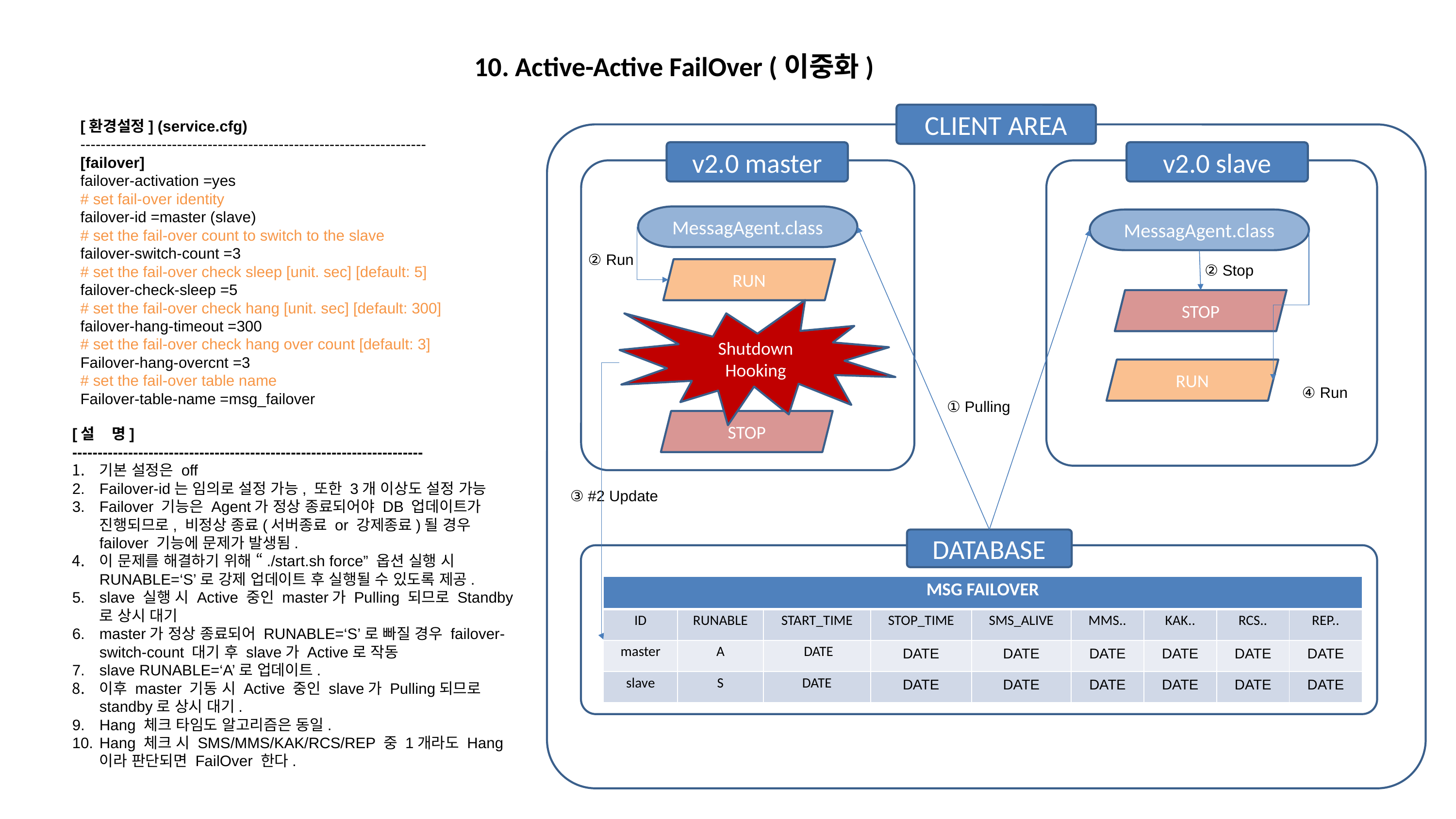

10. Active-Active FailOver (이중화)
CLIENT AREA

[환경설정] (service.cfg)
--------------------------------------------------------------------
[failover]
failover-activation =yes
# set fail-over identity
failover-id =master (slave)
# set the fail-over count to switch to the slave
failover-switch-count =3
# set the fail-over check sleep [unit. sec] [default: 5]
failover-check-sleep =5
# set the fail-over check hang [unit. sec] [default: 300]
failover-hang-timeout =300
# set the fail-over check hang over count [default: 3]
Failover-hang-overcnt =3
# set the fail-over table name
Failover-table-name =msg_failover
v2.0 slave
v2.0 master

MessagAgent.class
MessagAgent.class
② Run
② Stop
RUN
STOP
Shutdown
Hooking
RUN
④ Run
① Pulling
STOP
[설    명]
---------------------------------------------------------------------
기본 설정은 off
Failover-id는 임의로 설정 가능, 또한 3개 이상도 설정 가능
Failover 기능은 Agent가 정상 종료되어야 DB 업데이트가 진행되므로, 비정상 종료(서버종료 or 강제종료)될 경우 failover 기능에 문제가 발생됨.
이 문제를 해결하기 위해 “./start.sh force” 옵션 실행 시 RUNABLE=‘S’로 강제 업데이트 후 실행될 수 있도록 제공.
slave 실행 시 Active 중인 master가 Pulling 되므로 Standby로 상시 대기
master가 정상 종료되어 RUNABLE=‘S’로 빠질 경우 failover-switch-count 대기 후 slave가 Active로 작동
slave RUNABLE=‘A’로 업데이트.
이후 master 기동 시 Active 중인 slave가 Pulling되므로 standby로 상시 대기.
Hang 체크 타임도 알고리즘은 동일.
Hang 체크 시 SMS/MMS/KAK/RCS/REP 중 1개라도 Hang이라 판단되면 FailOver 한다.

③ #2 Update
DATABASE

| MSG FAILOVER |  |  |  |  |  |  |  |  |
| --- | --- | --- | --- | --- | --- | --- | --- | --- |
| ID | RUNABLE | START\_TIME | STOP\_TIME | SMS\_ALIVE | MMS.. | KAK.. | RCS.. | REP.. |
| master | A | DATE | DATE | DATE | DATE | DATE | DATE | DATE |
| slave | S | DATE | DATE | DATE | DATE | DATE | DATE | DATE |